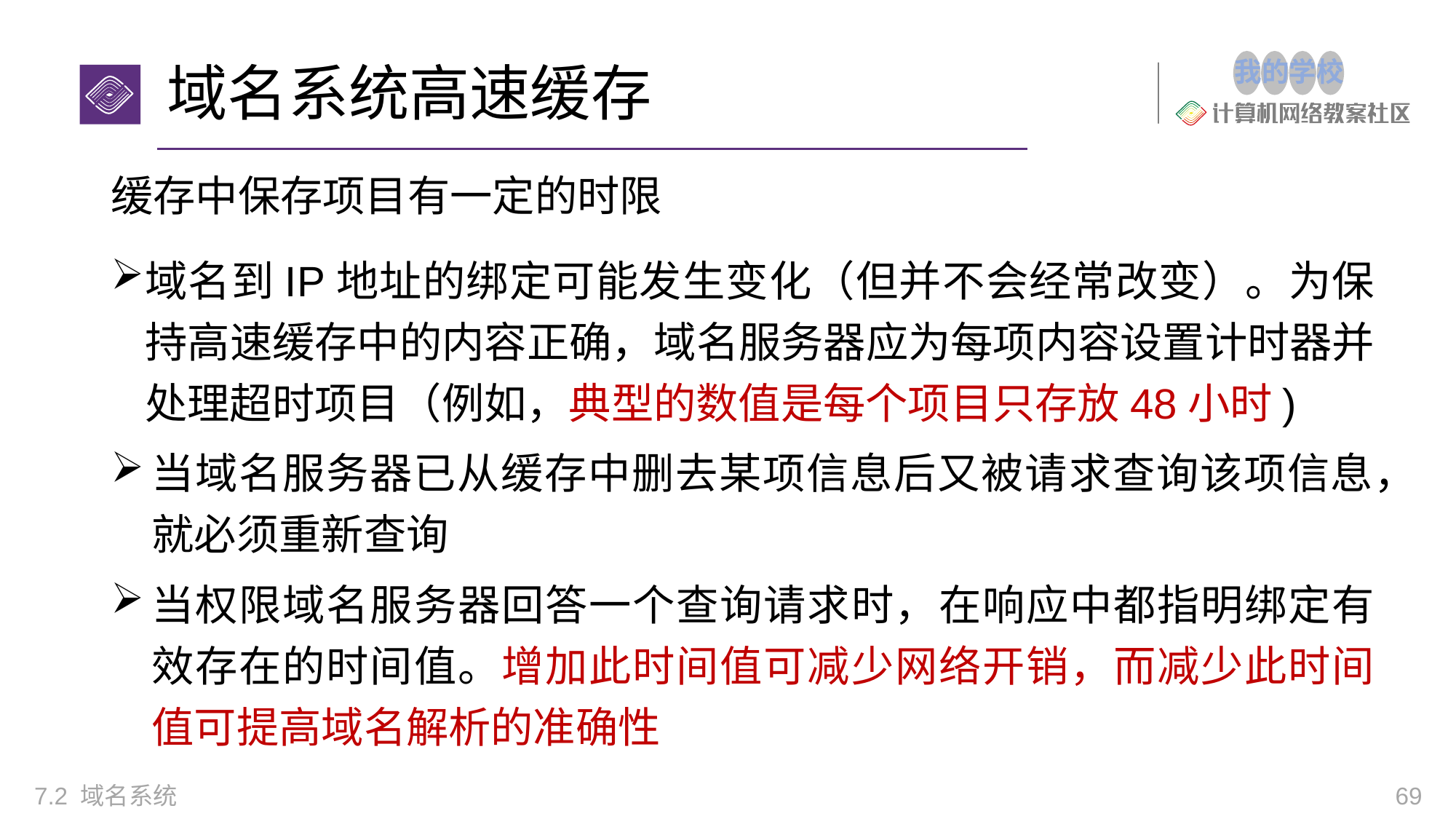

# 域名系统高速缓存
缓存中保存项目有一定的时限
域名到IP地址的绑定可能发生变化（但并不会经常改变）。为保持高速缓存中的内容正确，域名服务器应为每项内容设置计时器并处理超时项目（例如，典型的数值是每个项目只存放48小时)
当域名服务器已从缓存中删去某项信息后又被请求查询该项信息，就必须重新查询
当权限域名服务器回答一个查询请求时，在响应中都指明绑定有效存在的时间值。增加此时间值可减少网络开销，而减少此时间值可提高域名解析的准确性
7.2 域名系统
69